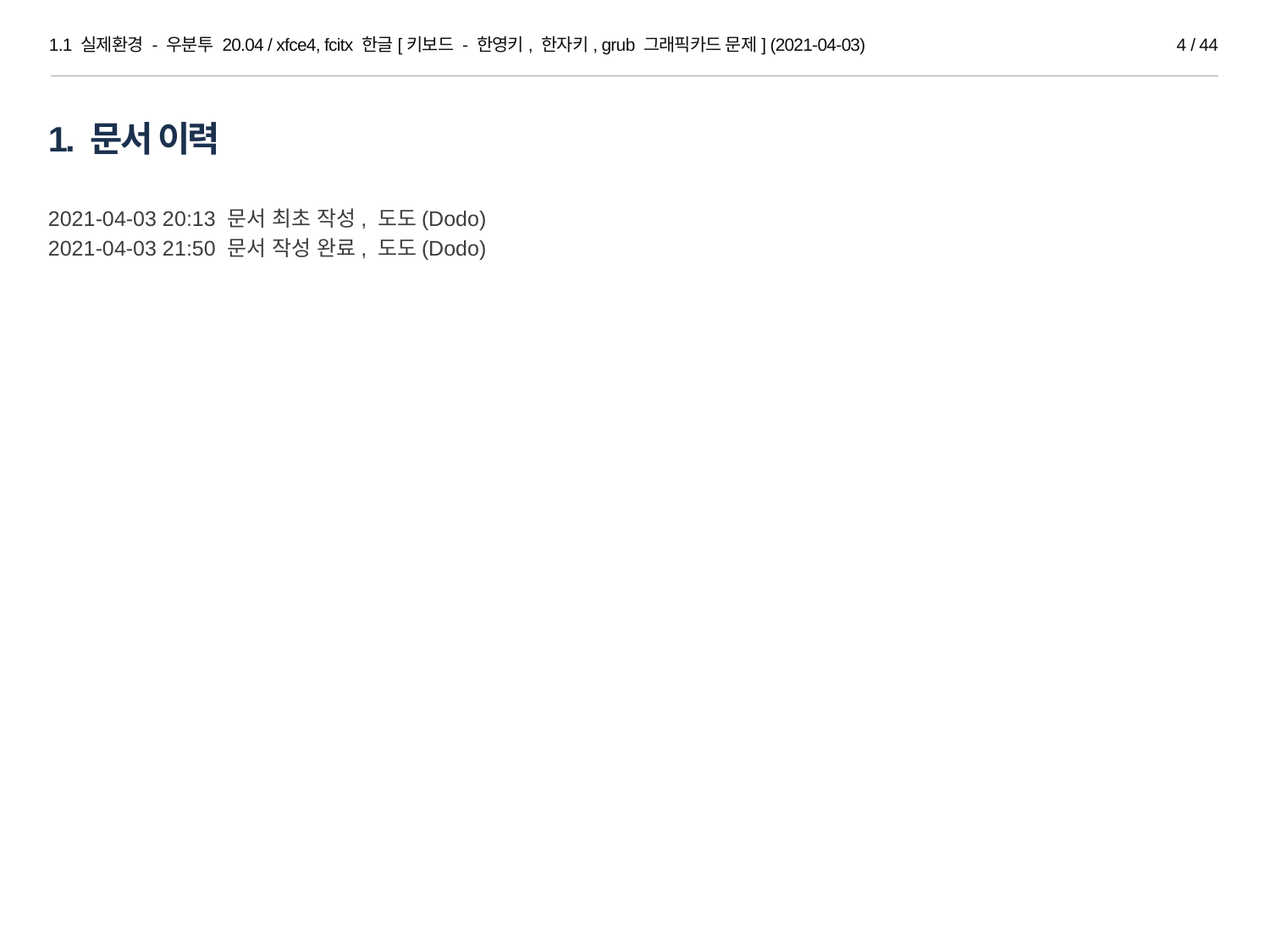

1.1 실제환경 - 우분투 20.04 / xfce4, fcitx 한글[키보드 - 한영키, 한자키, grub 그래픽카드 문제] (2021-04-03)
4 / 44

1. 문서 이력
2021-04-03 20:13 문서 최초 작성, 도도(Dodo)
2021-04-03 21:50 문서 작성 완료, 도도(Dodo)